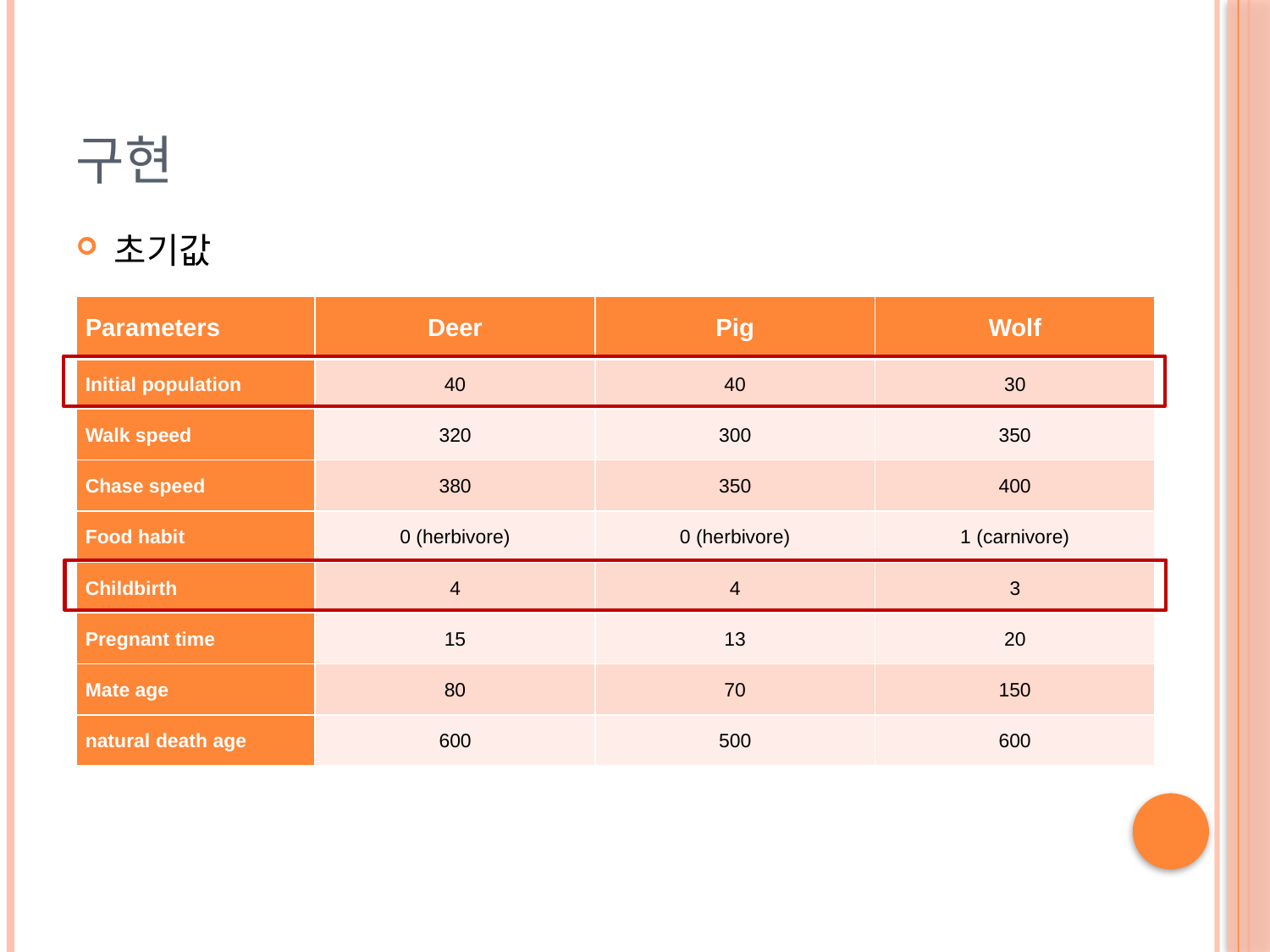

# 구현
초기값

| Parameters | Deer | Pig | Wolf |
| --- | --- | --- | --- |
| Initial population | 40 | 40 | 30 |
| Walk speed | 320 | 300 | 350 |
| Chase speed | 380 | 350 | 400 |
| Food habit | 0 (herbivore) | 0 (herbivore) | 1 (carnivore) |
| Childbirth | 4 | 4 | 3 |
| Pregnant time | 15 | 13 | 20 |
| Mate age | 80 | 70 | 150 |
| natural death age | 600 | 500 | 600 |